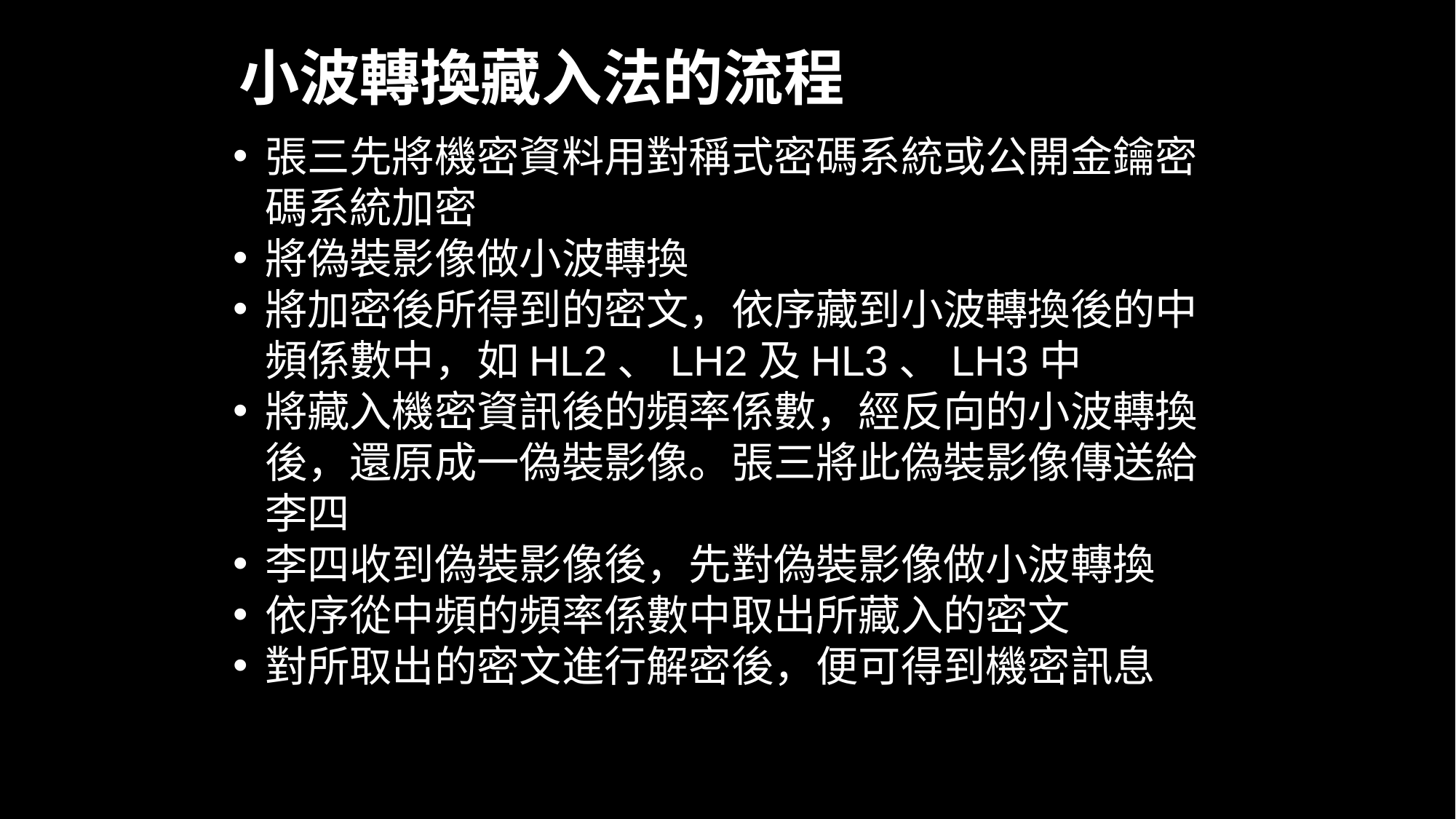

小波轉換藏入法的流程
張三先將機密資料用對稱式密碼系統或公開金鑰密碼系統加密
將偽裝影像做小波轉換
將加密後所得到的密文，依序藏到小波轉換後的中頻係數中，如HL2、LH2及HL3、LH3中
將藏入機密資訊後的頻率係數，經反向的小波轉換後，還原成一偽裝影像。張三將此偽裝影像傳送給李四
李四收到偽裝影像後，先對偽裝影像做小波轉換
依序從中頻的頻率係數中取出所藏入的密文
對所取出的密文進行解密後，便可得到機密訊息